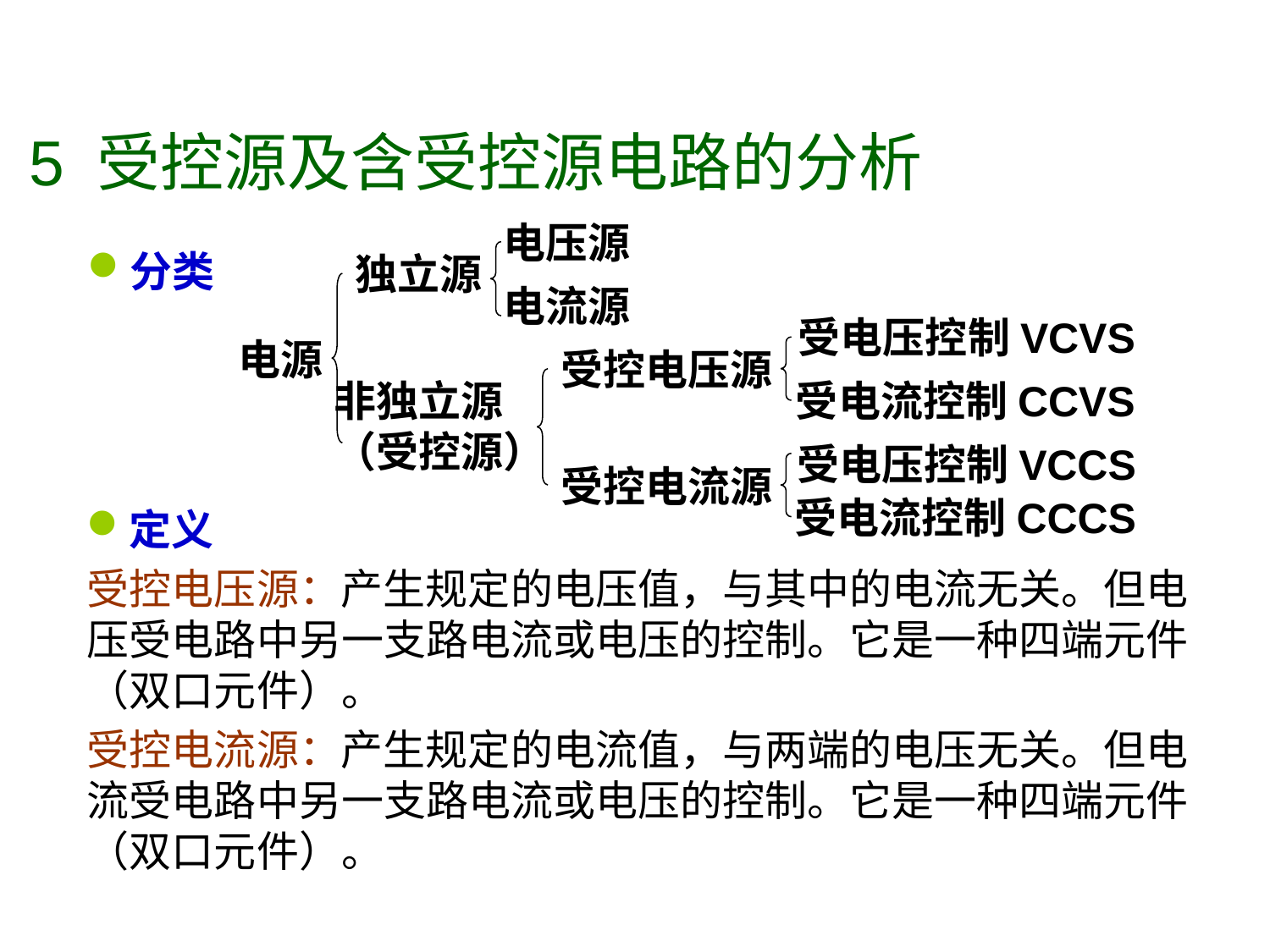

5 受控源及含受控源电路的分析
电压源

电流源
独立源

受电压控制VCVS

受电流控制CCVS
受控电压源
非独立源
（受控源）

受电压控制VCCS

受电流控制CCCS
受控电流源
电源
分类
定义
受控电压源：产生规定的电压值，与其中的电流无关。但电压受电路中另一支路电流或电压的控制。它是一种四端元件（双口元件）。
受控电流源：产生规定的电流值，与两端的电压无关。但电流受电路中另一支路电流或电压的控制。它是一种四端元件（双口元件）。